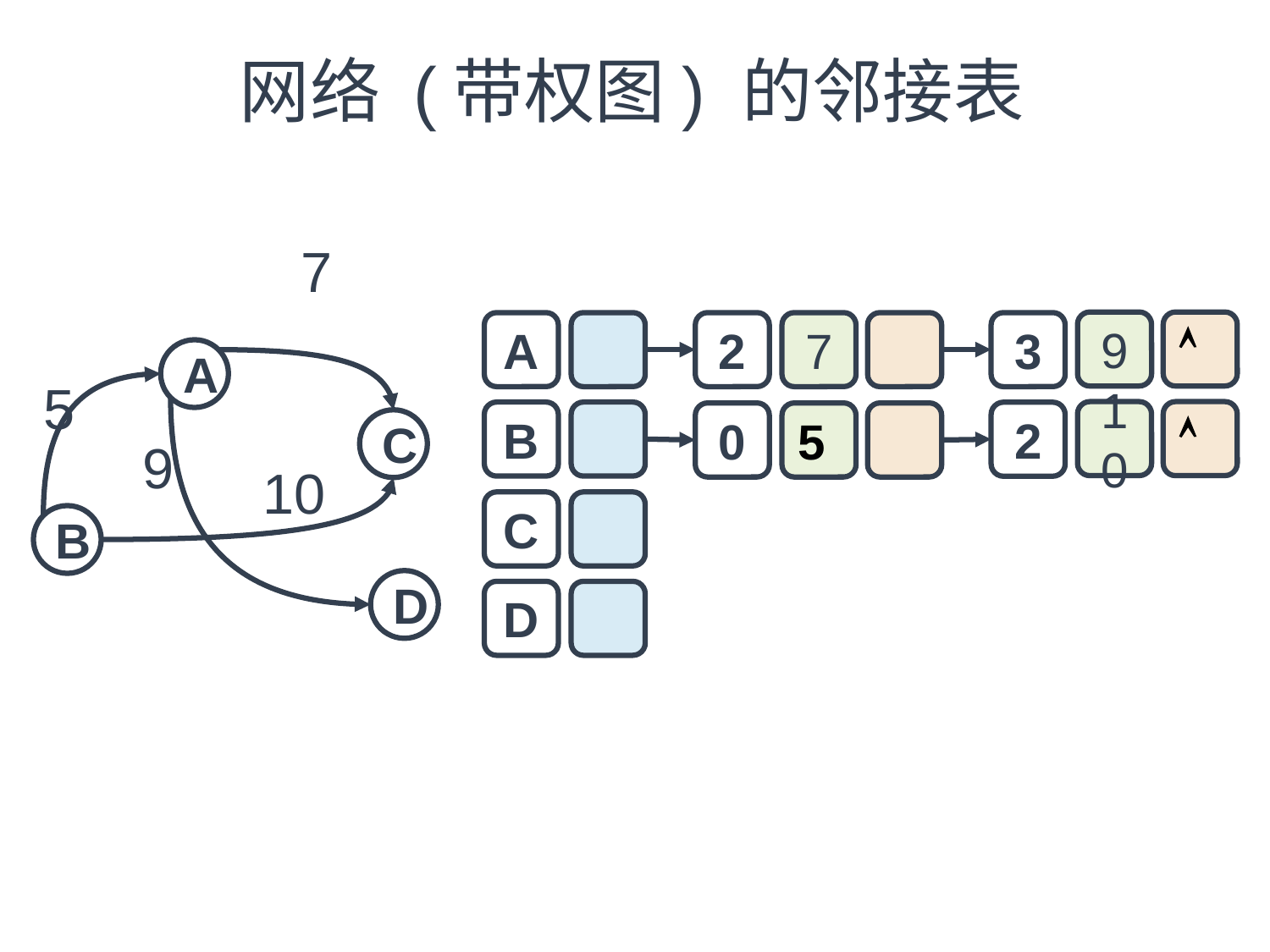

网络 (带权图) 的邻接表
7
9
∧
A

2
7

3
A
5
10
∧
B

2
0
5

C
9
10
C

B
D
D